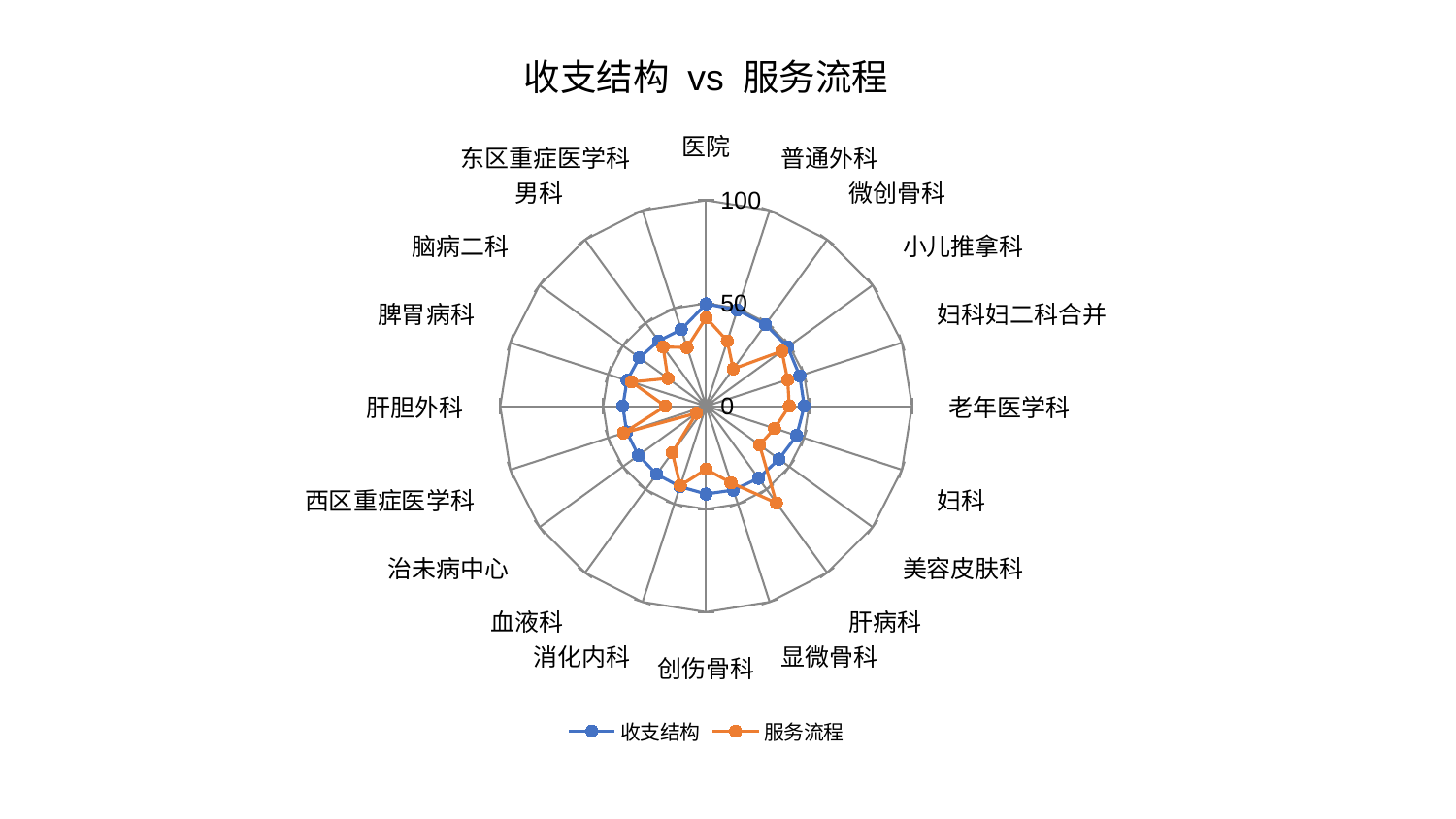

### Chart: 收支结构 vs 服务流程

| Category | 收支结构 | 服务流程 |
|---|---|---|
| 医院 | 49.70754660740682 | 43.00614871842 |
| 普通外科 | 49.14595466342883 | 33.32276239060627 |
| 微创骨科 | 49.064422453234144 | 22.407384338102126 |
| 小儿推拿科 | 48.97461602851868 | 45.487218303060615 |
| 妇科妇二科合并 | 47.82397430504632 | 41.66732171374692 |
| 老年医学科 | 47.70661718899994 | 40.422516199617206 |
| 妇科 | 46.27910037867643 | 34.95524542499531 |
| 美容皮肤科 | 43.804394480565165 | 32.125635567143384 |
| 肝病科 | 43.2882901499196 | 58.13146167116423 |
| 显微骨科 | 42.82761339937723 | 39.134679092478144 |
| 创伤骨科 | 42.662205871426096 | 30.656399249955825 |
| 消化内科 | 41.110179421675966 | 40.56735562646109 |
| 血液科 | 40.8773099237419 | 27.98678379288567 |
| 治未病中心 | 40.65639845809217 | 5.798534637505888 |
| 西区重症医学科 | 40.55984240771452 | 42.23019546288853 |
| 肝胆外科 | 40.45796601295078 | 19.738464617298295 |
| 脾胃病科 | 40.380802750567725 | 38.132426648302996 |
| 脑病二科 | 40.06502433385143 | 22.931401800047592 |
| 男科 | 39.232574436703004 | 35.56735721181427 |
| 东区重症医学科 | 39.141001904058534 | 30.001945145775107 |
33